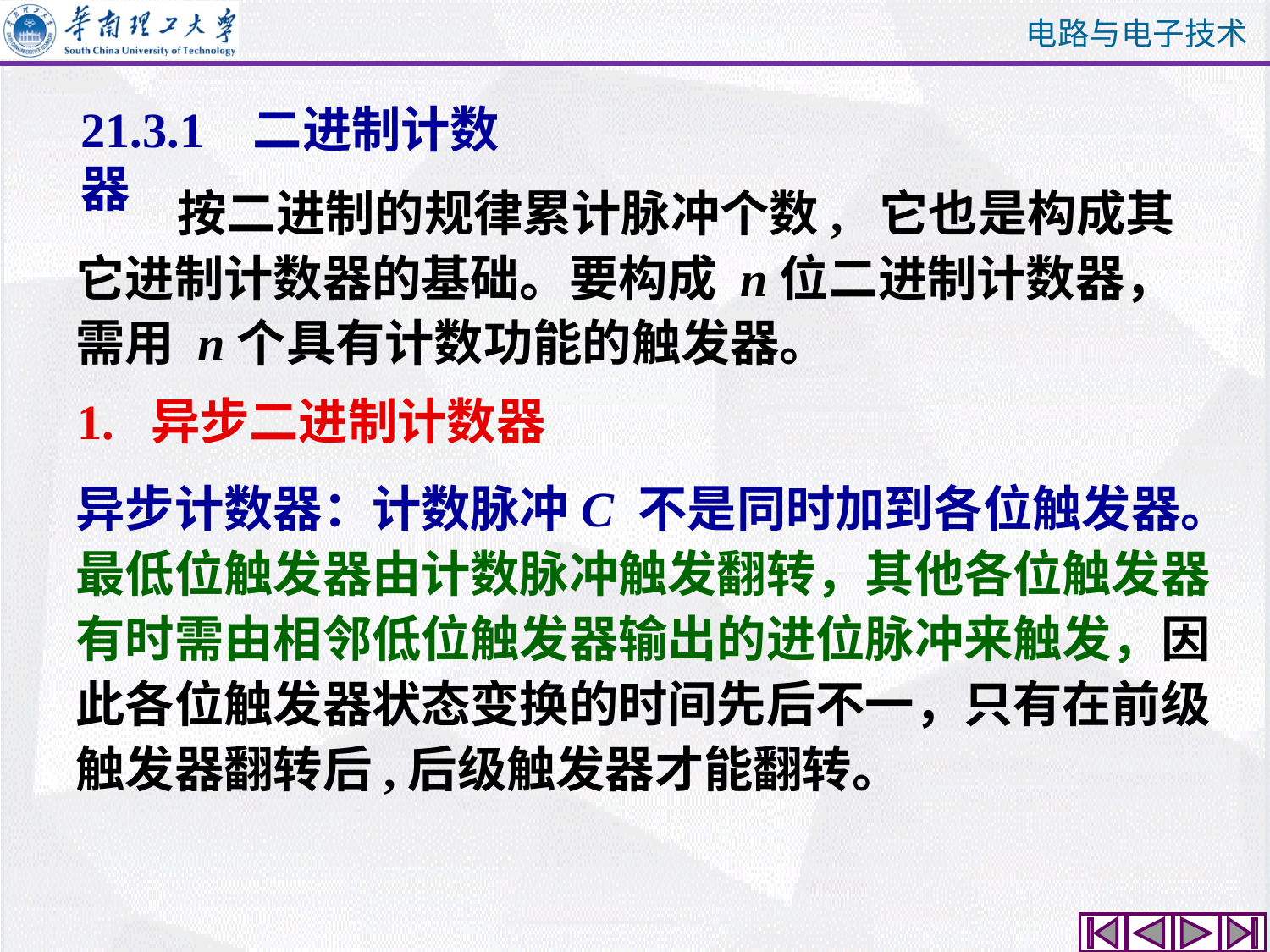

21.3.1   二进制计数器
        按二进制的规律累计脉冲个数,  它也是构成其它进制计数器的基础。要构成 n位二进制计数器，需用 n个具有计数功能的触发器。
1.  异步二进制计数器
异步计数器：计数脉冲C 不是同时加到各位触发器。最低位触发器由计数脉冲触发翻转，其他各位触发器有时需由相邻低位触发器输出的进位脉冲来触发，因此各位触发器状态变换的时间先后不一，只有在前级触发器翻转后,后级触发器才能翻转。